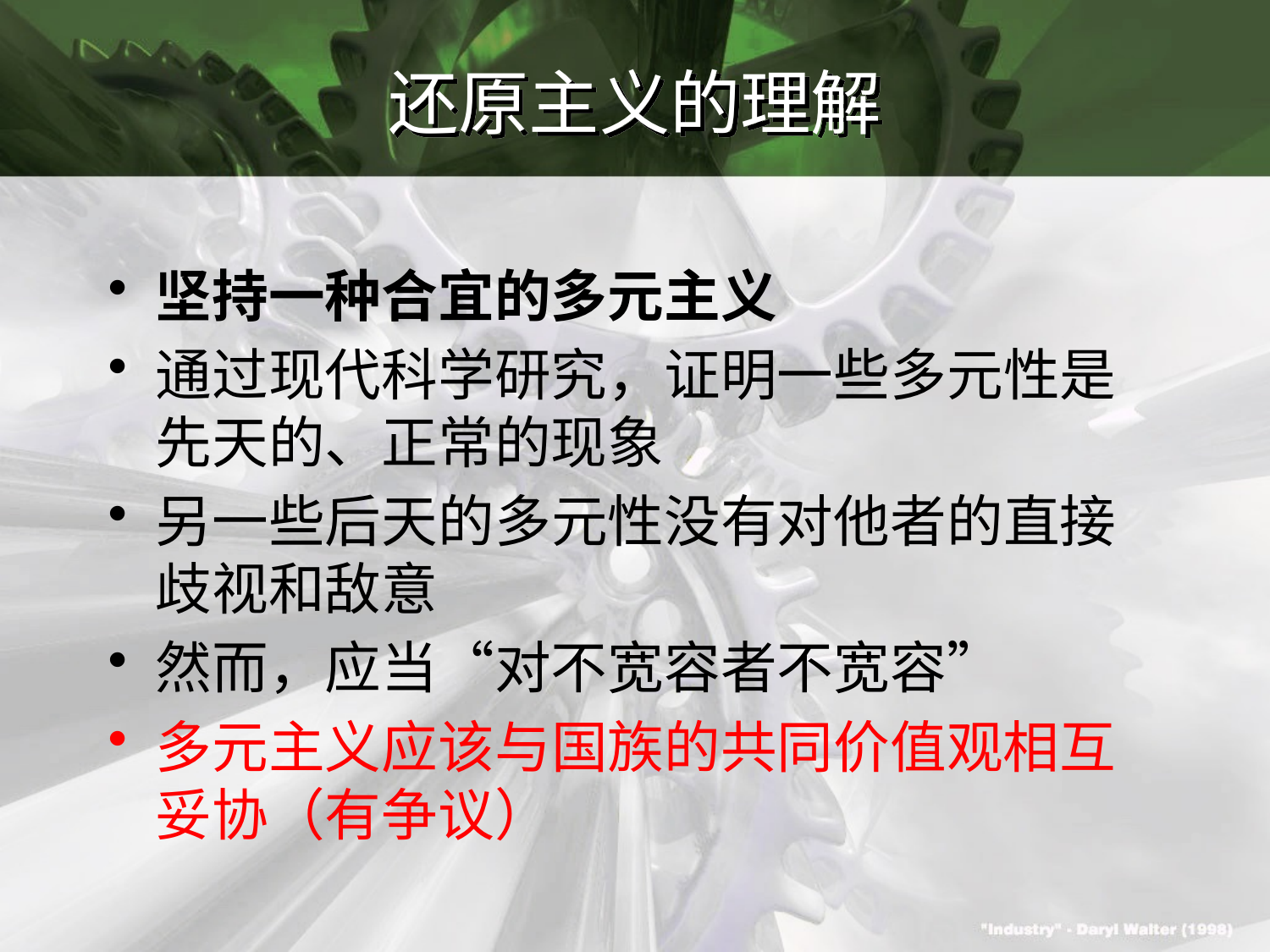

# 还原主义的理解
坚持一种合宜的多元主义
通过现代科学研究，证明一些多元性是先天的、正常的现象
另一些后天的多元性没有对他者的直接歧视和敌意
然而，应当“对不宽容者不宽容”
多元主义应该与国族的共同价值观相互妥协（有争议）